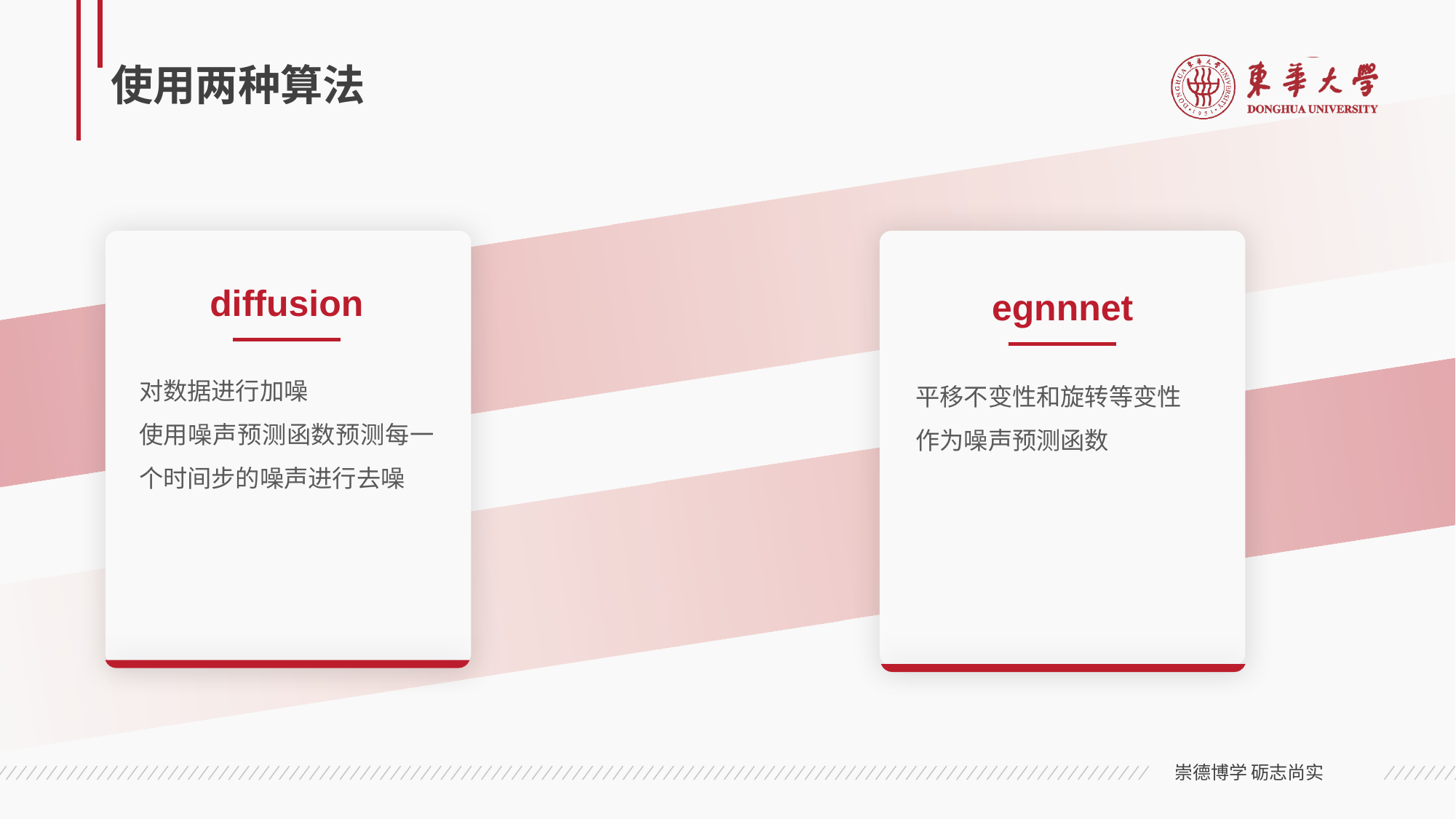

# 使用两种算法

diffusion
egnnnet
对数据进行加噪
使用噪声预测函数预测每一个时间步的噪声进行去噪
平移不变性和旋转等变性
作为噪声预测函数